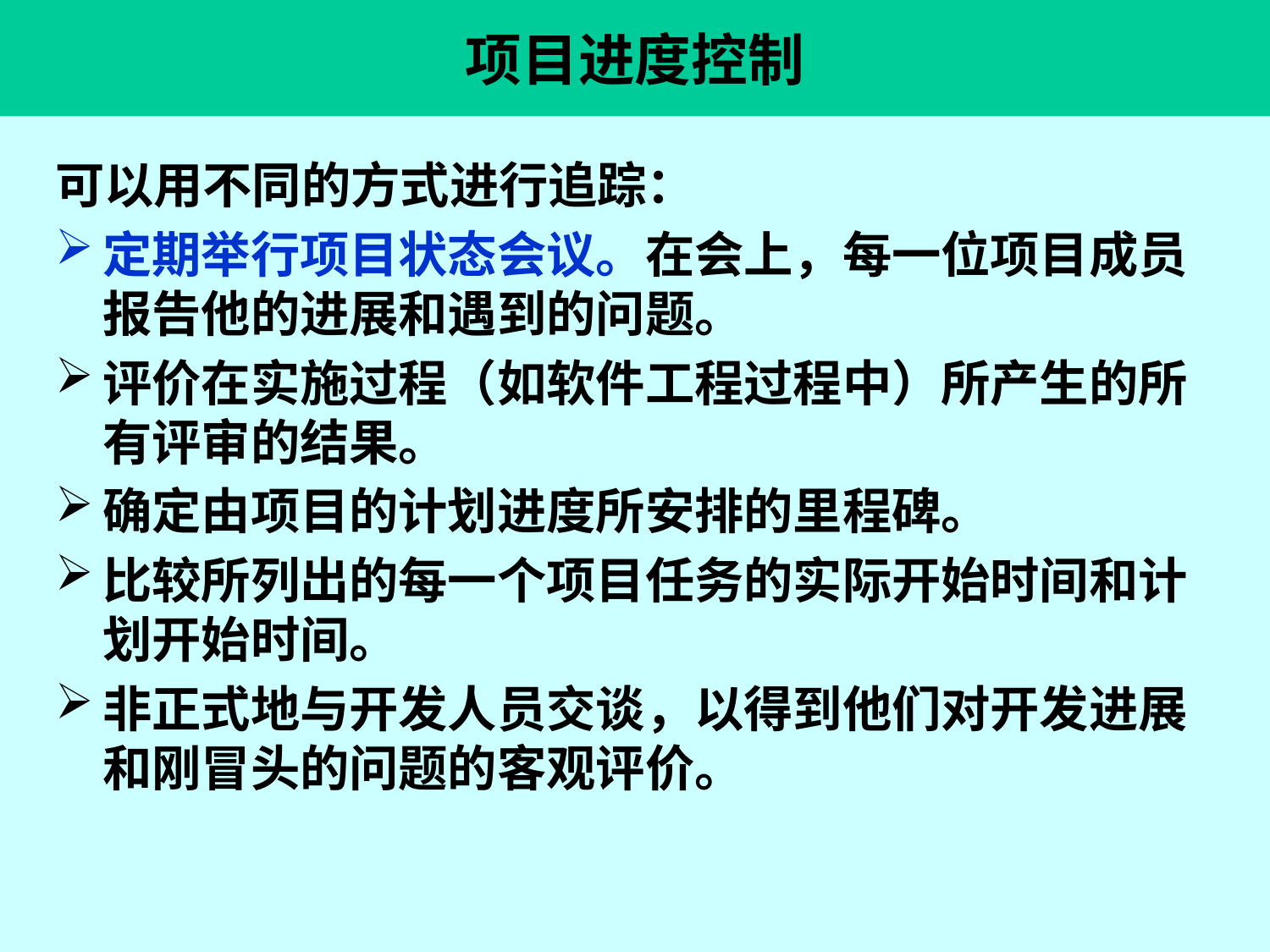

# 项目进度控制
可以用不同的方式进行追踪：
定期举行项目状态会议。在会上，每一位项目成员报告他的进展和遇到的问题。
评价在实施过程（如软件工程过程中）所产生的所有评审的结果。
确定由项目的计划进度所安排的里程碑。
比较所列出的每一个项目任务的实际开始时间和计划开始时间。
非正式地与开发人员交谈，以得到他们对开发进展和刚冒头的问题的客观评价。